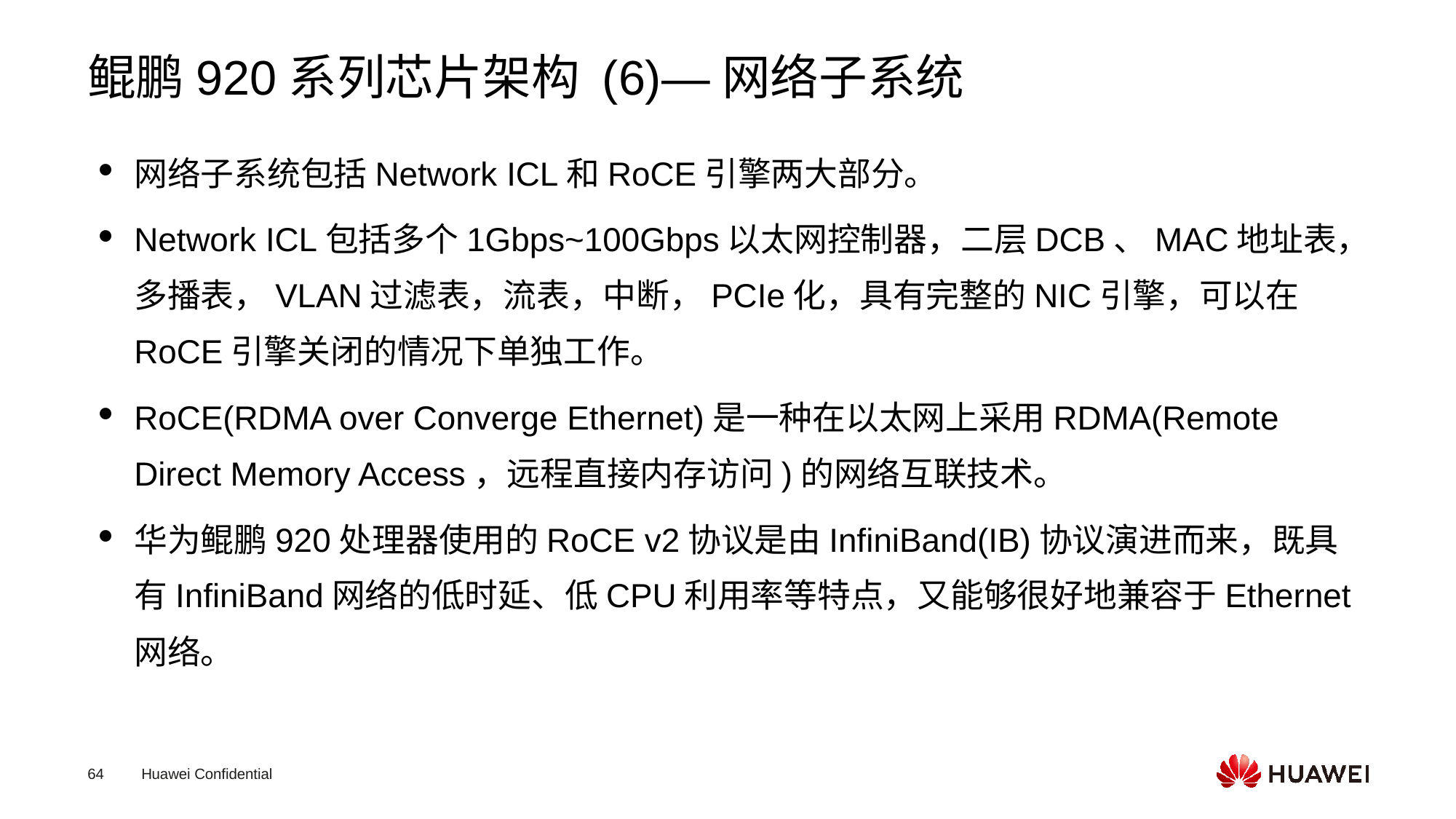

# 鲲鹏920系列芯片架构 (6)—网络子系统
网络子系统包括Network ICL和RoCE引擎两大部分。
Network ICL包括多个1Gbps~100Gbps以太网控制器，二层DCB、MAC地址表，多播表，VLAN过滤表，流表，中断，PCIe化，具有完整的NIC引擎，可以在RoCE引擎关闭的情况下单独工作。
RoCE(RDMA over Converge Ethernet)是一种在以太网上采用RDMA(Remote Direct Memory Access，远程直接内存访问)的网络互联技术。
华为鲲鹏920处理器使用的RoCE v2协议是由InfiniBand(IB)协议演进而来，既具有InfiniBand网络的低时延、低CPU利用率等特点，又能够很好地兼容于Ethernet网络。